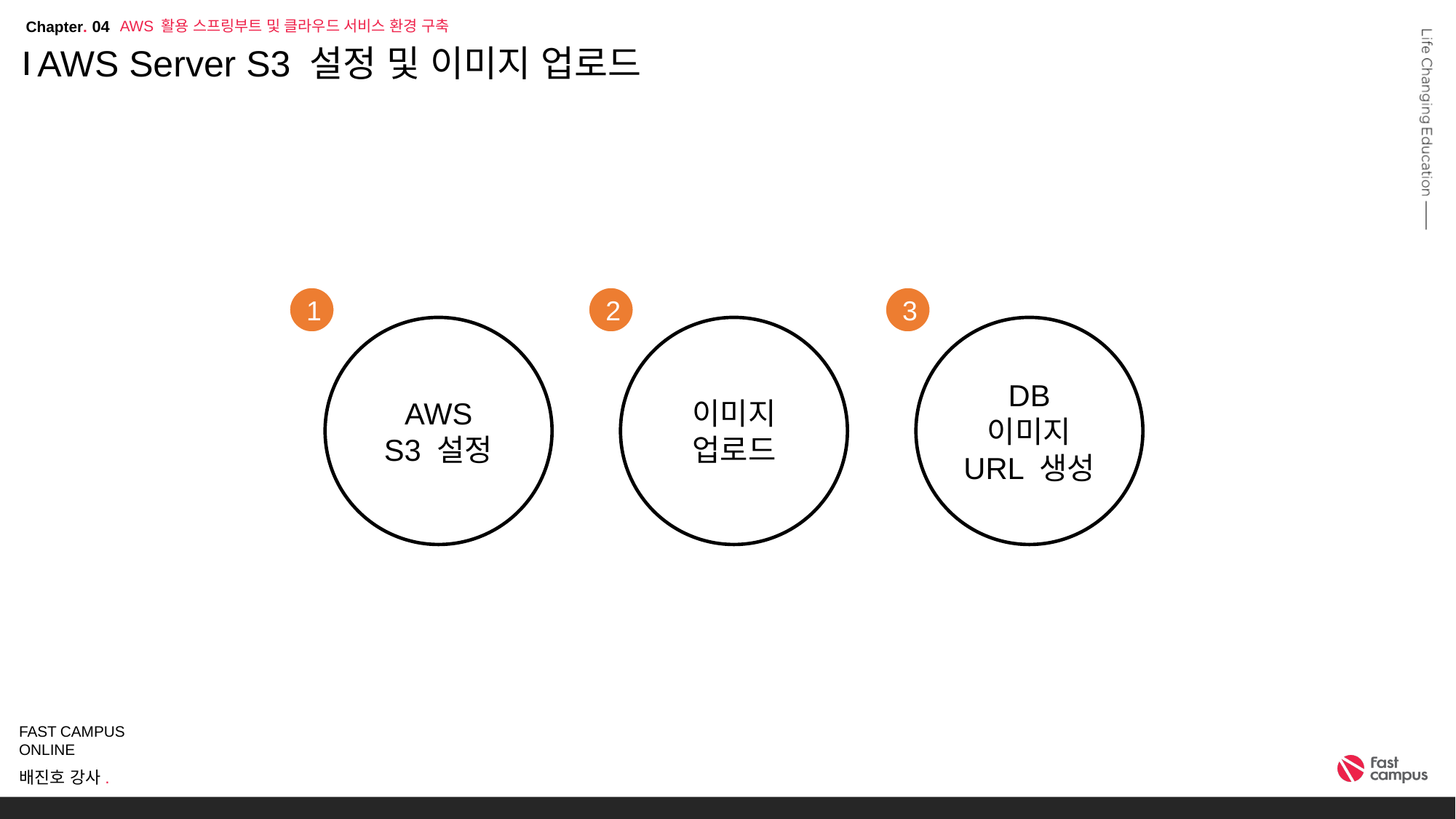

AWS 활용 스프링부트 및 클라우드 서비스 환경 구축
04
# AWS Server S3 설정 및 이미지 업로드
1
2
3
AWS
S3 설정
이미지
업로드
DB 이미지
URL 생성